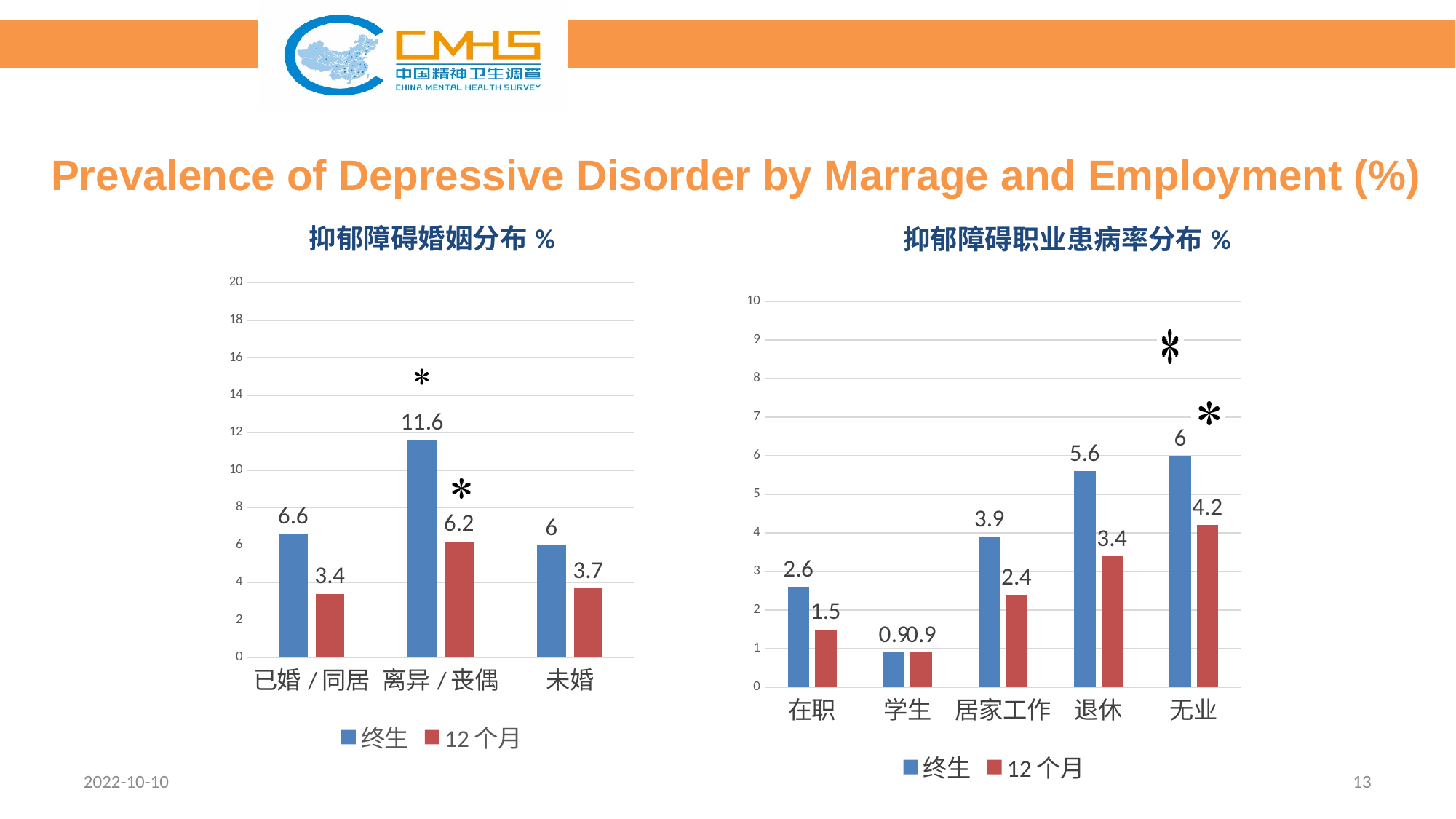

Prevalence of Depressive Disorder by Marrage and Employment (%)

### Chart: 抑郁障碍婚姻分布%

| Category | 终生 | 12个月 |
|---|---|---|
| 已婚/同居 | 6.6 | 3.4 |
| 离异/丧偶 | 11.6 | 6.2 |
| 未婚 | 6.0 | 3.7 |

### Chart: 抑郁障碍职业患病率分布%

| Category | 终生 | 12个月 |
|---|---|---|
| 在职 | 2.6 | 1.5 |
| 学生 | 0.9 | 0.9 |
| 居家工作 | 3.9 | 2.4 |
| 退休 | 5.6 | 3.4 |
| 无业 | 6.0 | 4.2 |
2022-10-10
13